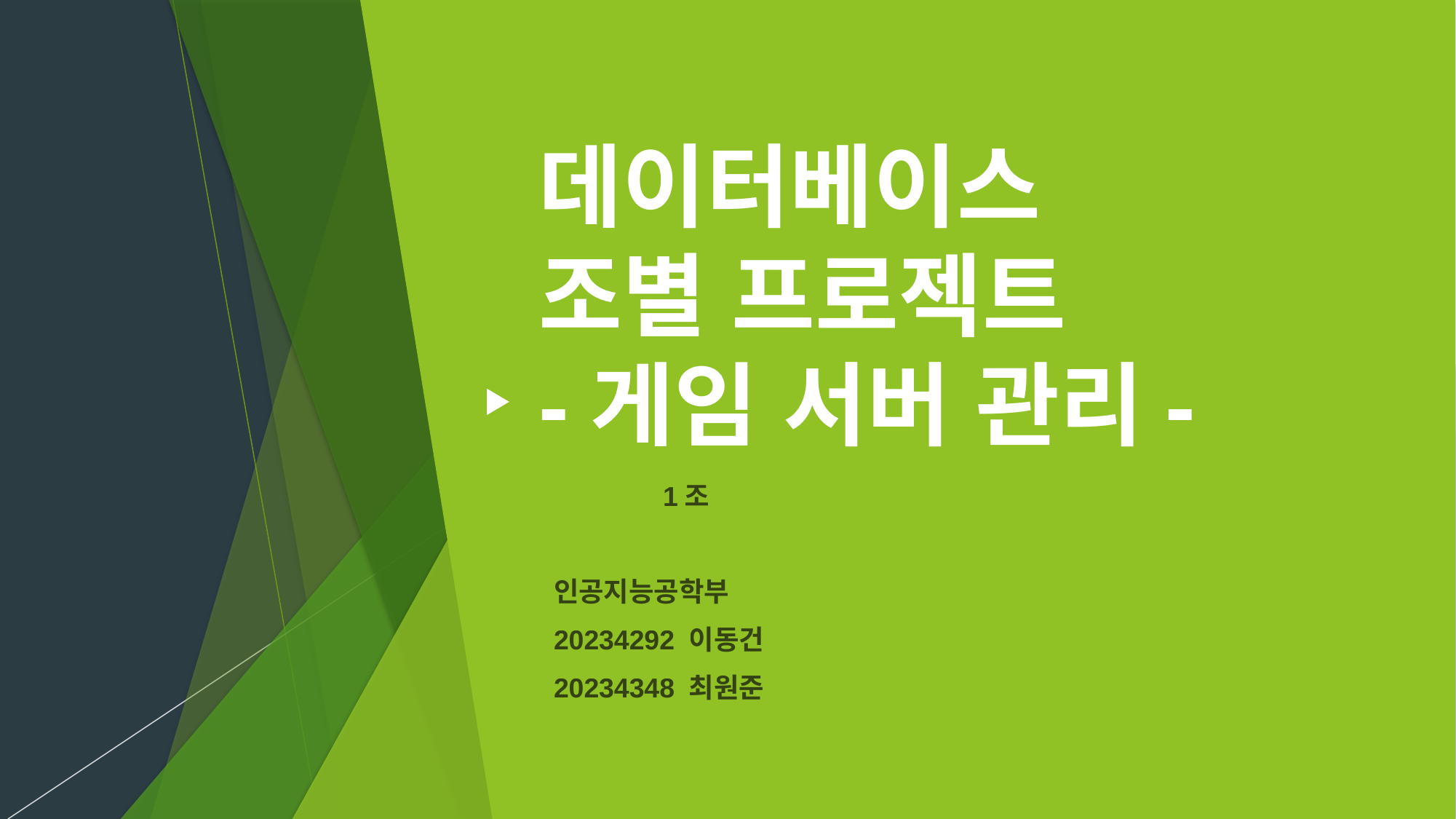

# 데이터베이스 조별 프로젝트 -게임 서버 관리-

	1조

인공지능공학부
20234292 이동건
20234348 최원준